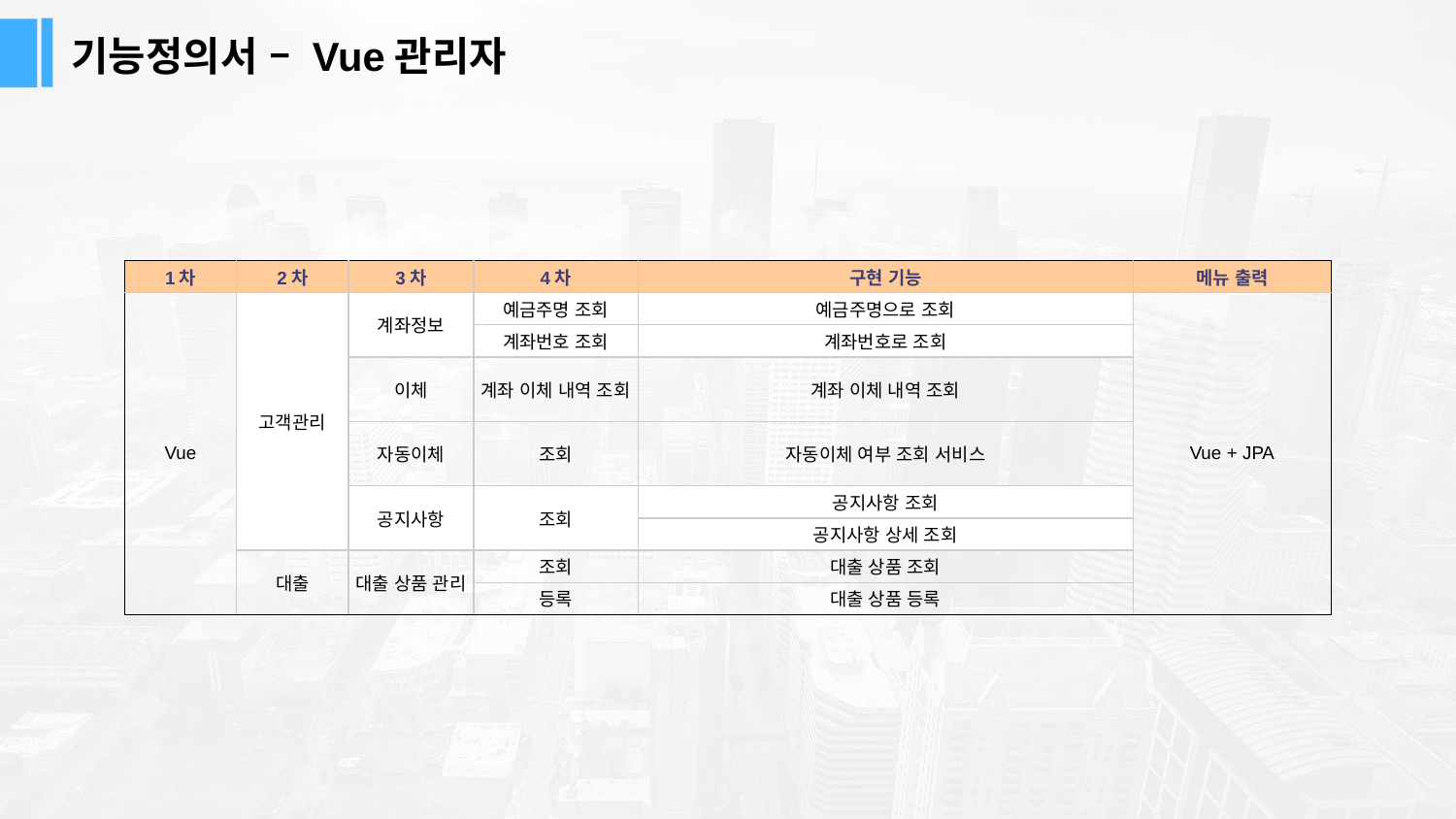

기능정의서 – Vue관리자
| 1차 | 2차 | 3차 | 4차 | 구현 기능 | 메뉴 출력 |
| --- | --- | --- | --- | --- | --- |
| Vue | 고객관리 | 계좌정보 | 예금주명 조회 | 예금주명으로 조회 | Vue + JPA |
|  |  |  | 계좌번호 조회 | 계좌번호로 조회 | Vue + JPA |
|  |  | 이체 | 계좌 이체 내역 조회 | 계좌 이체 내역 조회 | Vue + JPA |
|  |  | 자동이체 | 조회 | 자동이체 여부 조회 서비스 | Vue + JPA |
|  |  | 공지사항 | 조회 | 공지사항 조회 | Vue.js, JPA |
|  |  |  |  | 공지사항 상세 조회 | Vue.js, JPA |
|  | 대출 | 대출 상품 관리 | 조회 | 대출 상품 조회 | Vue.js, JPA |
|  |  |  | 등록 | 대출 상품 등록 | Vue.js, JPA |